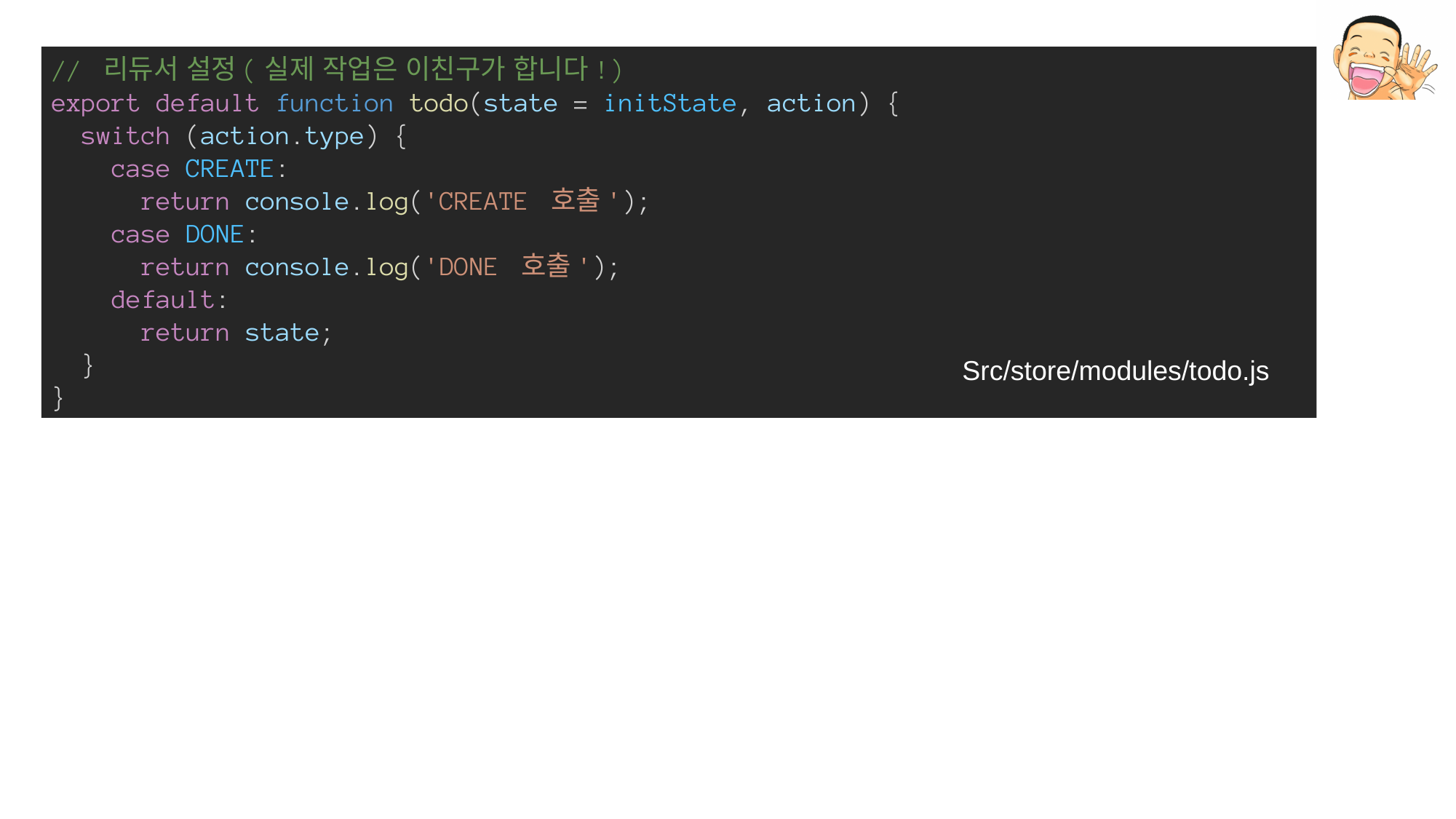

// 리듀서 설정(실제 작업은 이친구가 합니다!)
export default function todo(state = initState, action) {
  switch (action.type) {
    case CREATE:
      return console.log('CREATE 호출');
    case DONE:
      return console.log('DONE 호출');
    default:
      return state;
  }
}
Src/store/modules/todo.js